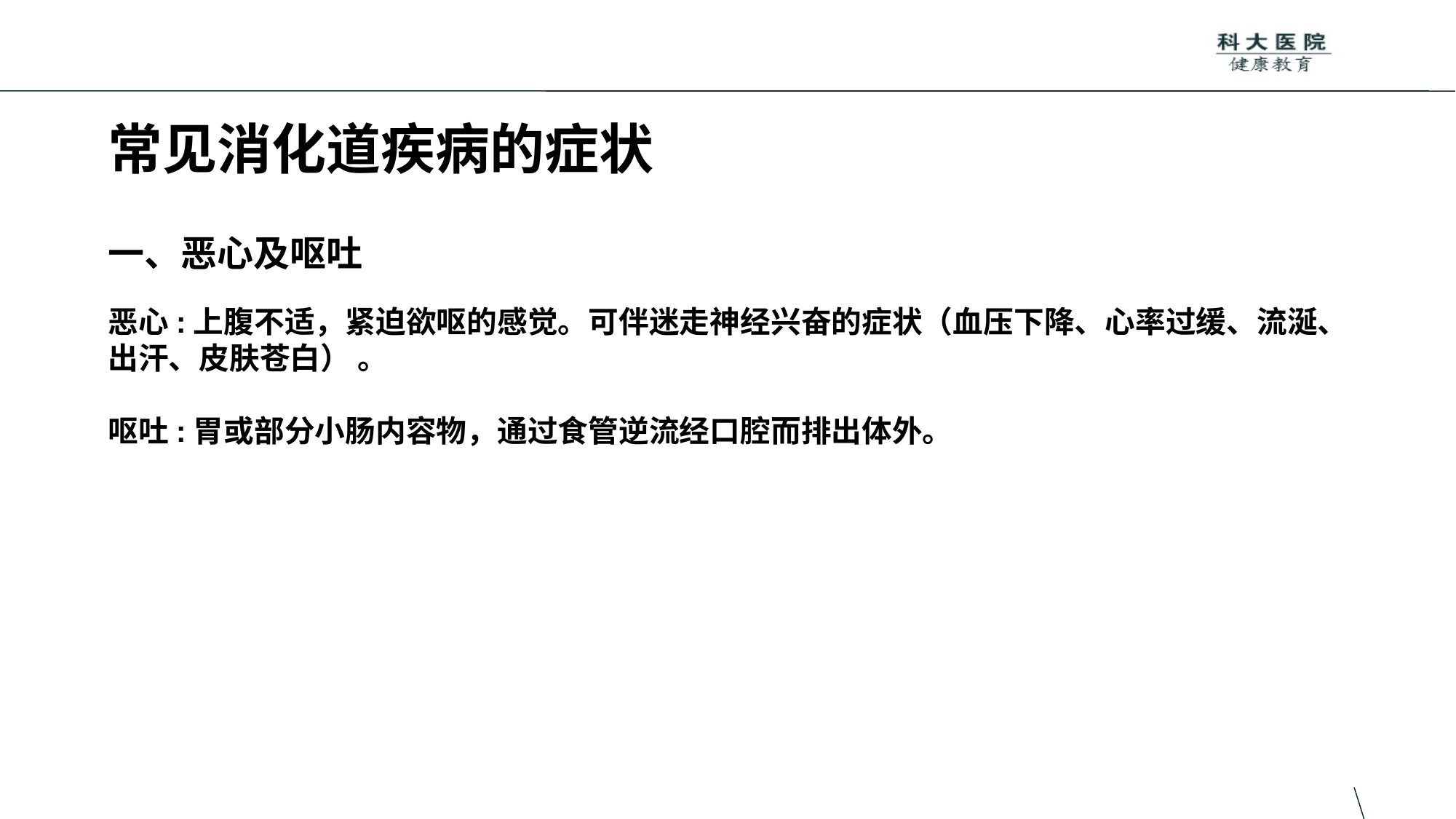

# 常见消化道疾病的症状
一、恶心及呕吐

恶心:上腹不适，紧迫欲呕的感觉。可伴迷走神经兴奋的症状（血压下降、心率过缓、流涎、出汗、皮肤苍白） 。
呕吐:胃或部分小肠内容物，通过食管逆流经口腔而排出体外。